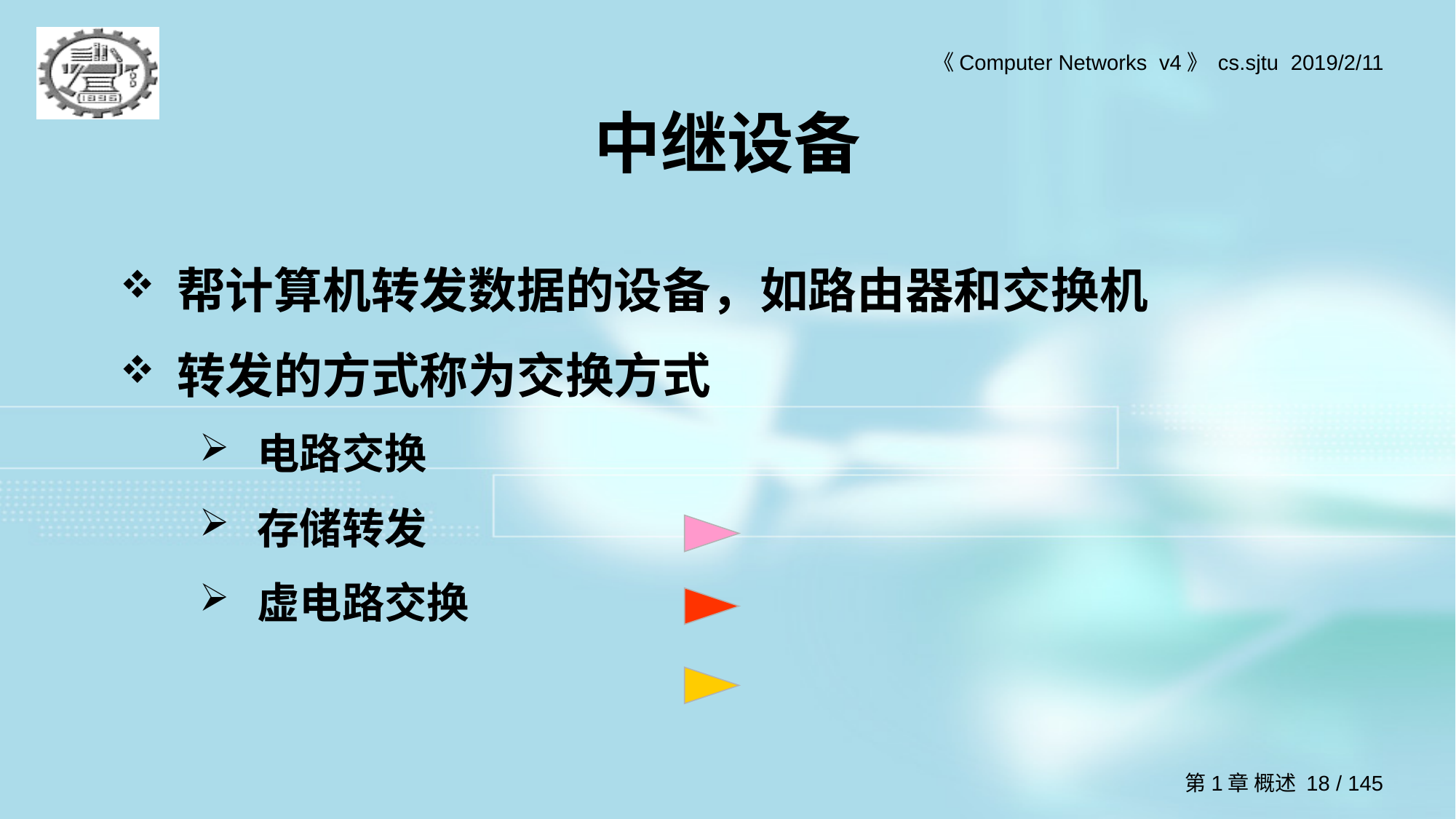

# 中继设备
帮计算机转发数据的设备，如路由器和交换机
转发的方式称为交换方式
电路交换
存储转发
虚电路交换